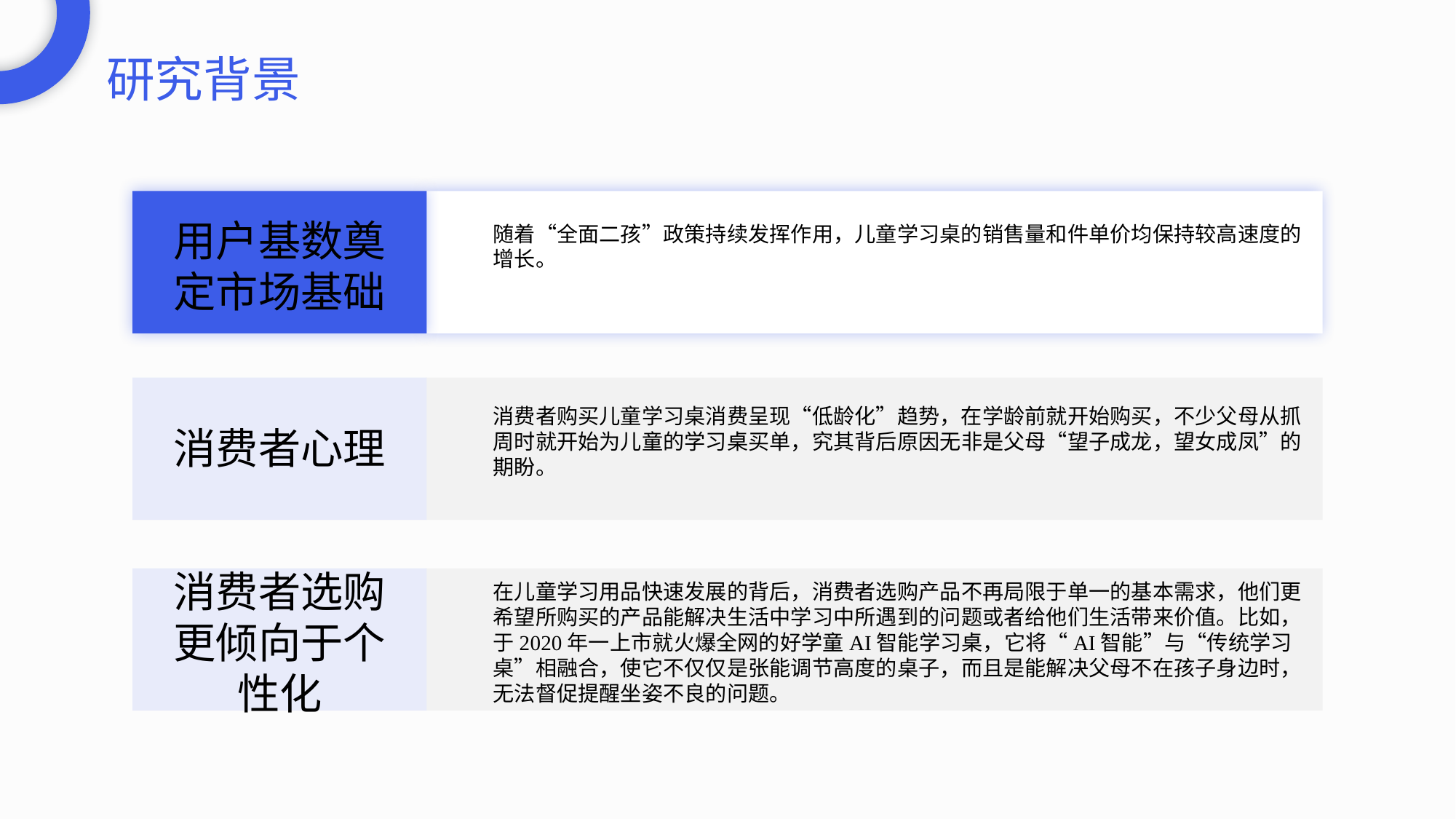

研究背景

用户基数奠定市场基础
随着“全面二孩”政策持续发挥作用，儿童学习桌的销售量和件单价均保持较高速度的增长。

消费者购买儿童学习桌消费呈现“低龄化”趋势，在学龄前就开始购买，不少父母从抓周时就开始为儿童的学习桌买单，究其背后原因无非是父母“望子成龙，望女成凤”的期盼。
消费者心理
消费者选购更倾向于个性化
在儿童学习用品快速发展的背后，消费者选购产品不再局限于单一的基本需求，他们更希望所购买的产品能解决生活中学习中所遇到的问题或者给他们生活带来价值。比如，于2020年一上市就火爆全网的好学童AI智能学习桌，它将“AI智能”与“传统学习桌”相融合，使它不仅仅是张能调节高度的桌子，而且是能解决父母不在孩子身边时，无法督促提醒坐姿不良的问题。